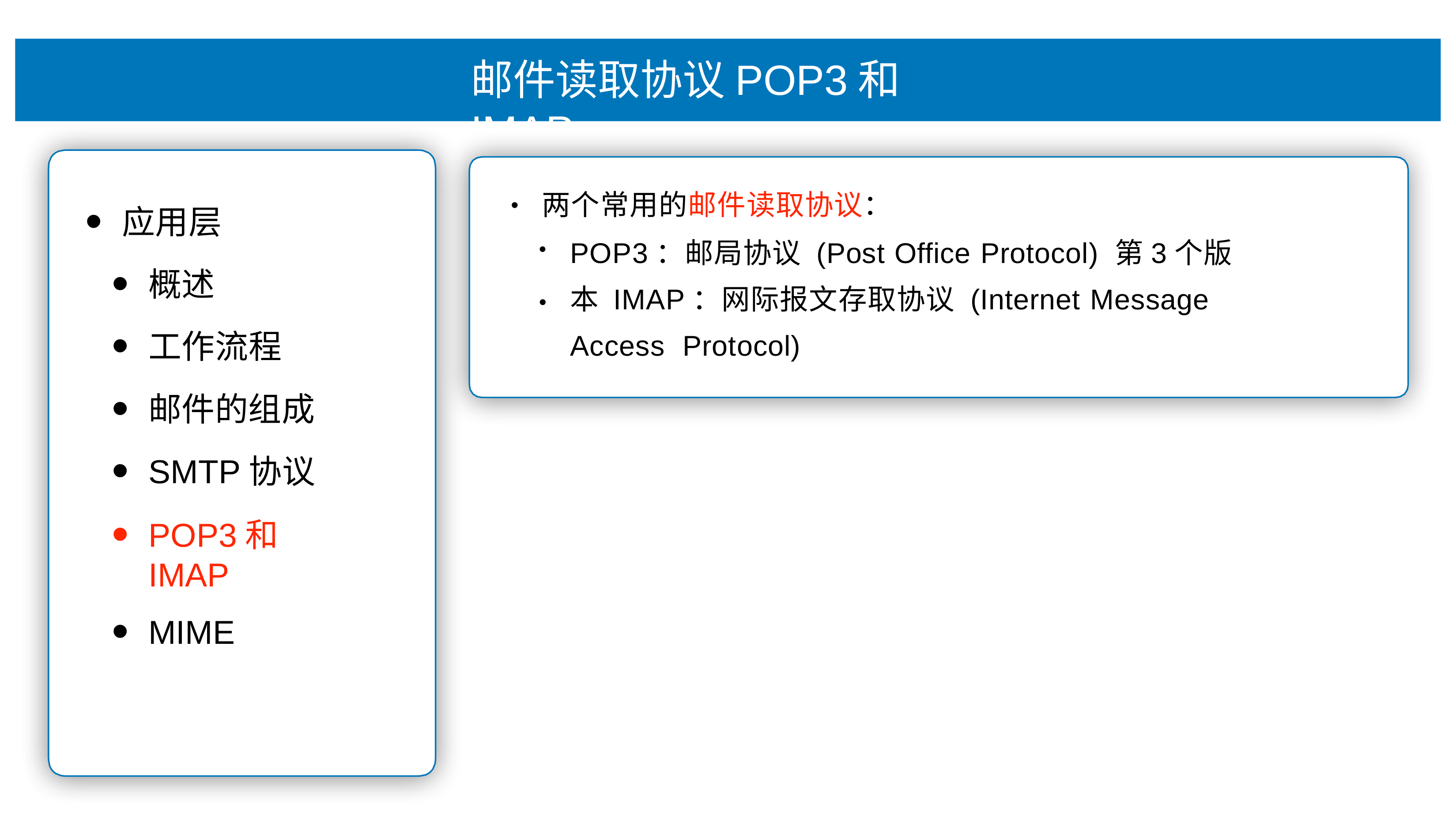

# 邮件读取协议POP3和IMAP

两个常⽤的邮件读取协议：
•
应⽤层
概述
⼯作流程
邮件的组成
SMTP协议
POP3和IMAP
MIME
POP3：邮局协议 (Post Office Protocol) 第3个版本 IMAP：⽹际报⽂存取协议 (Internet Message Access  Protocol)
•